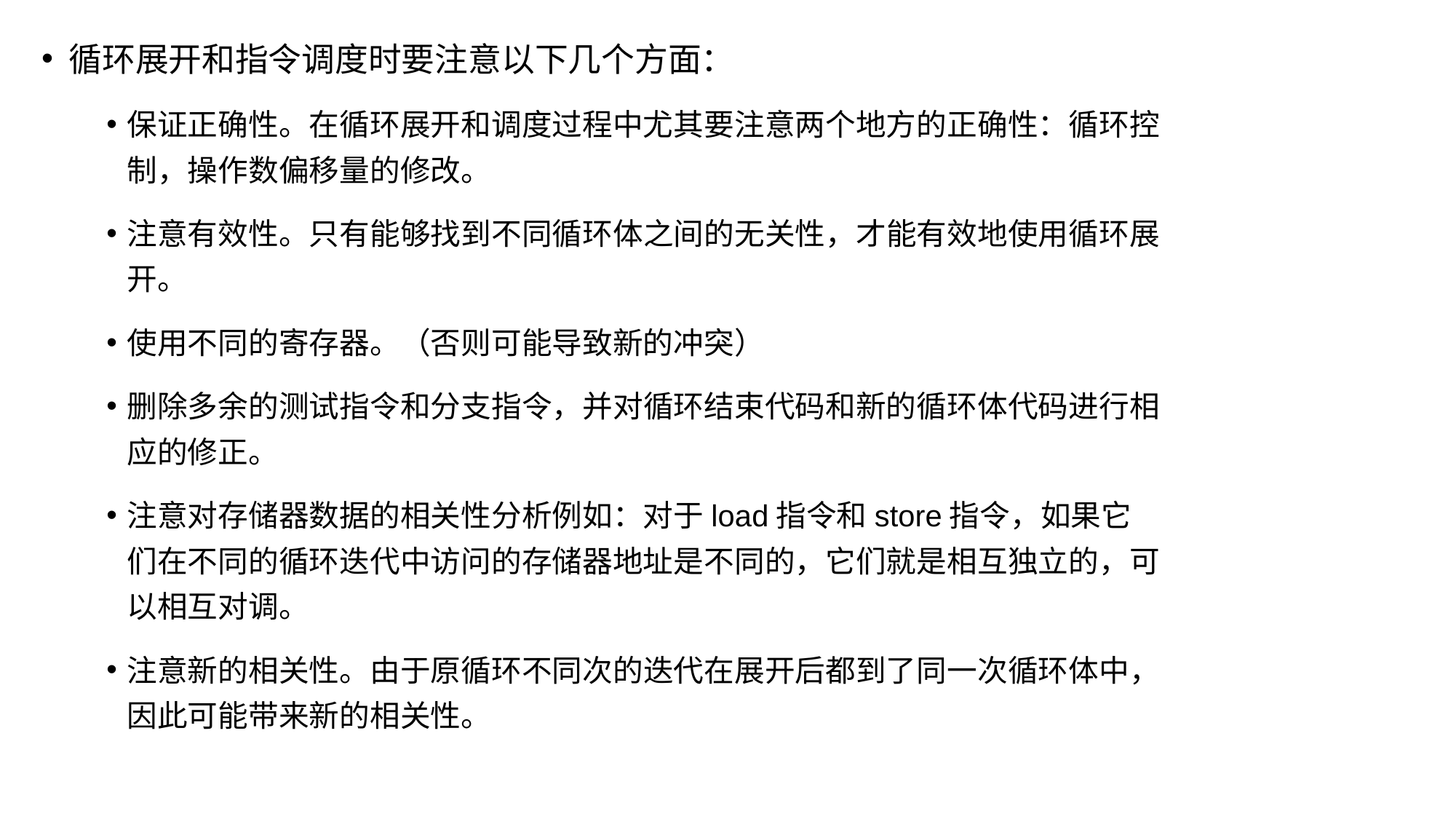

循环展开和指令调度时要注意以下几个方面：
保证正确性。在循环展开和调度过程中尤其要注意两个地方的正确性：循环控制，操作数偏移量的修改。
注意有效性。只有能够找到不同循环体之间的无关性，才能有效地使用循环展开。
使用不同的寄存器。（否则可能导致新的冲突）
删除多余的测试指令和分支指令，并对循环结束代码和新的循环体代码进行相应的修正。
注意对存储器数据的相关性分析例如：对于load指令和store指令，如果它们在不同的循环迭代中访问的存储器地址是不同的，它们就是相互独立的，可以相互对调。
注意新的相关性。由于原循环不同次的迭代在展开后都到了同一次循环体中，因此可能带来新的相关性。